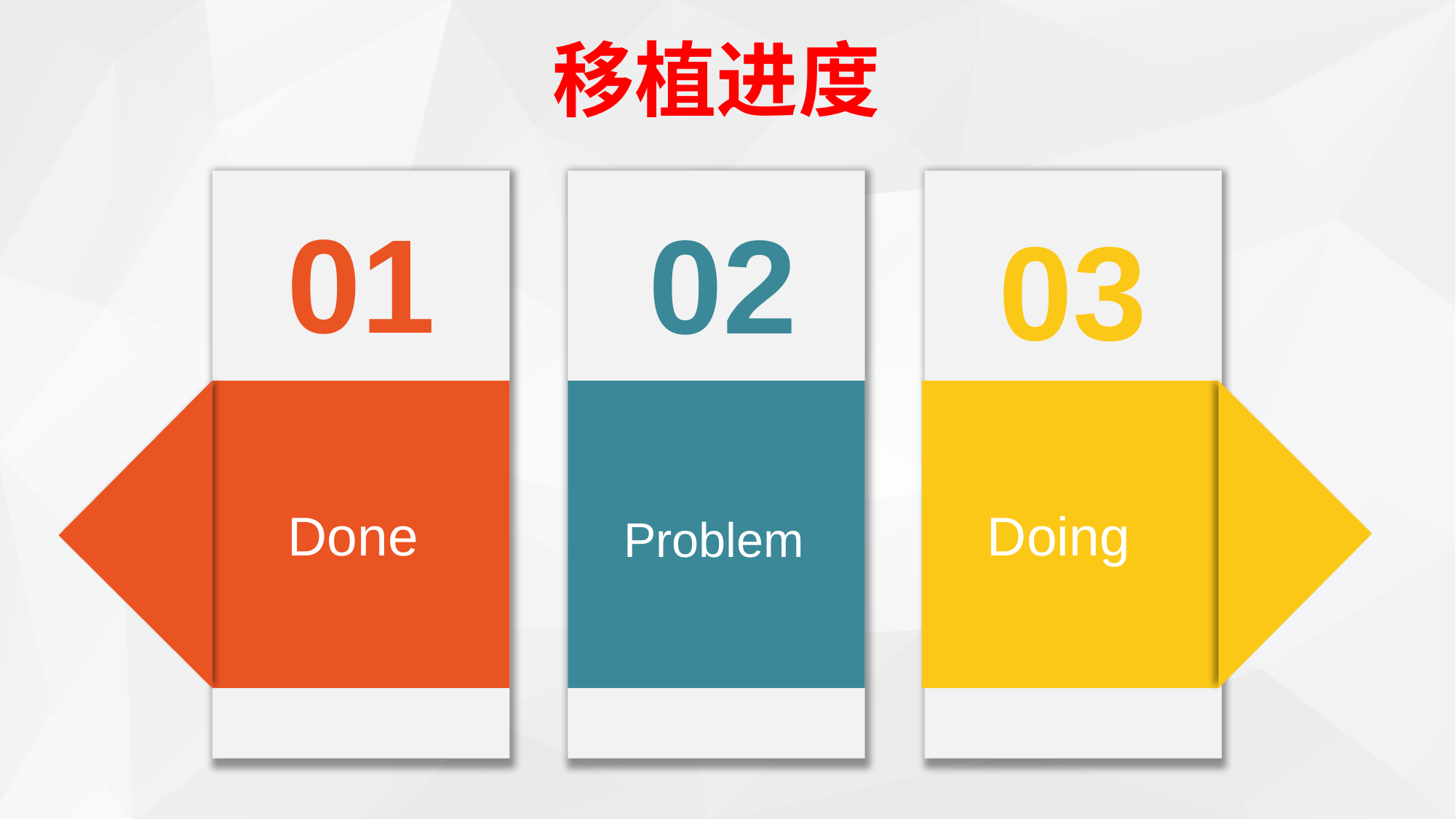

移植进度

01
02
03

Done
Doing
Problem